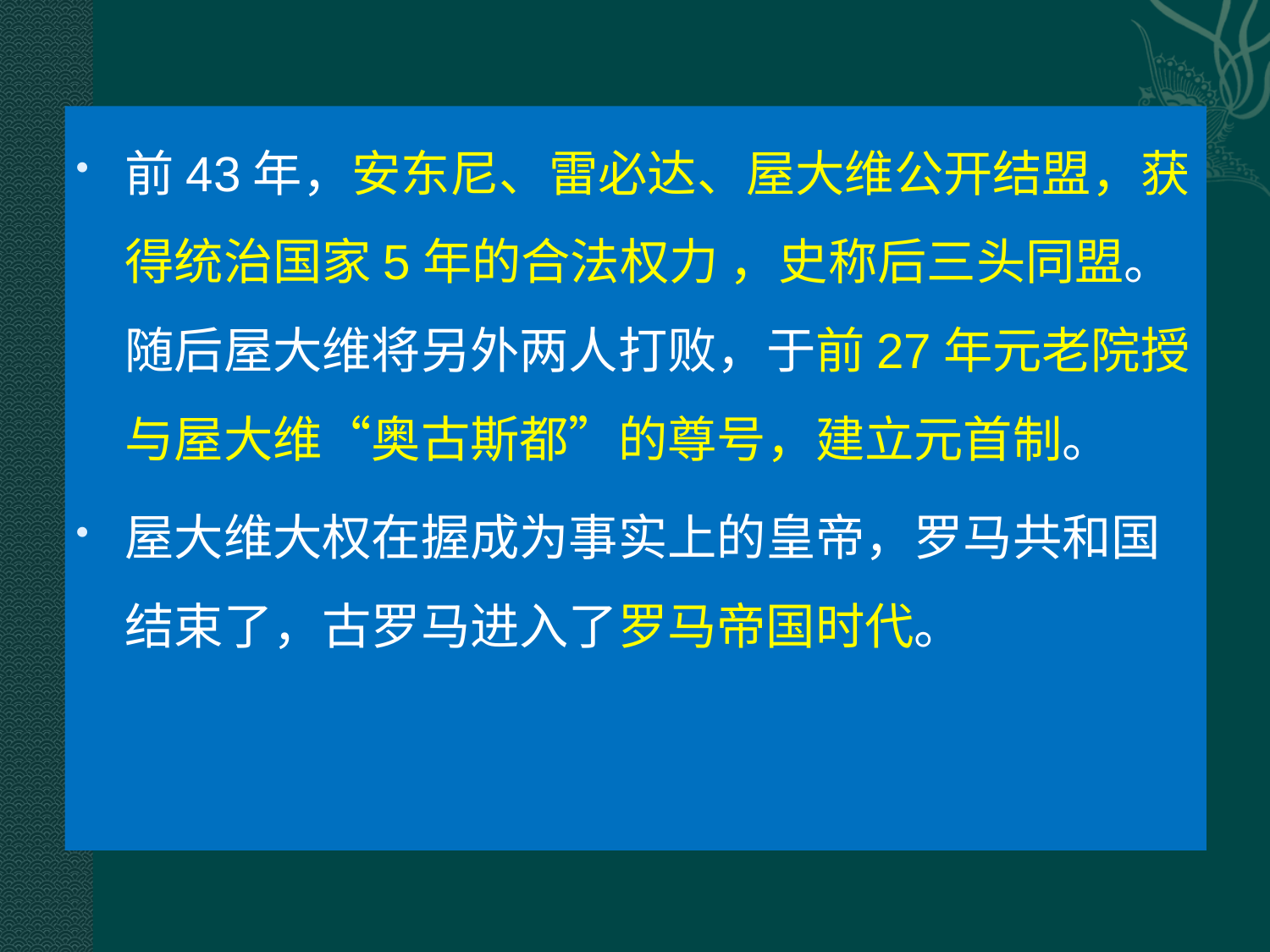

前43年，安东尼、雷必达、屋大维公开结盟，获得统治国家5年的合法权力 ，史称后三头同盟。随后屋大维将另外两人打败，于前27年元老院授与屋大维“奥古斯都”的尊号，建立元首制。
屋大维大权在握成为事实上的皇帝，罗马共和国结束了，古罗马进入了罗马帝国时代。